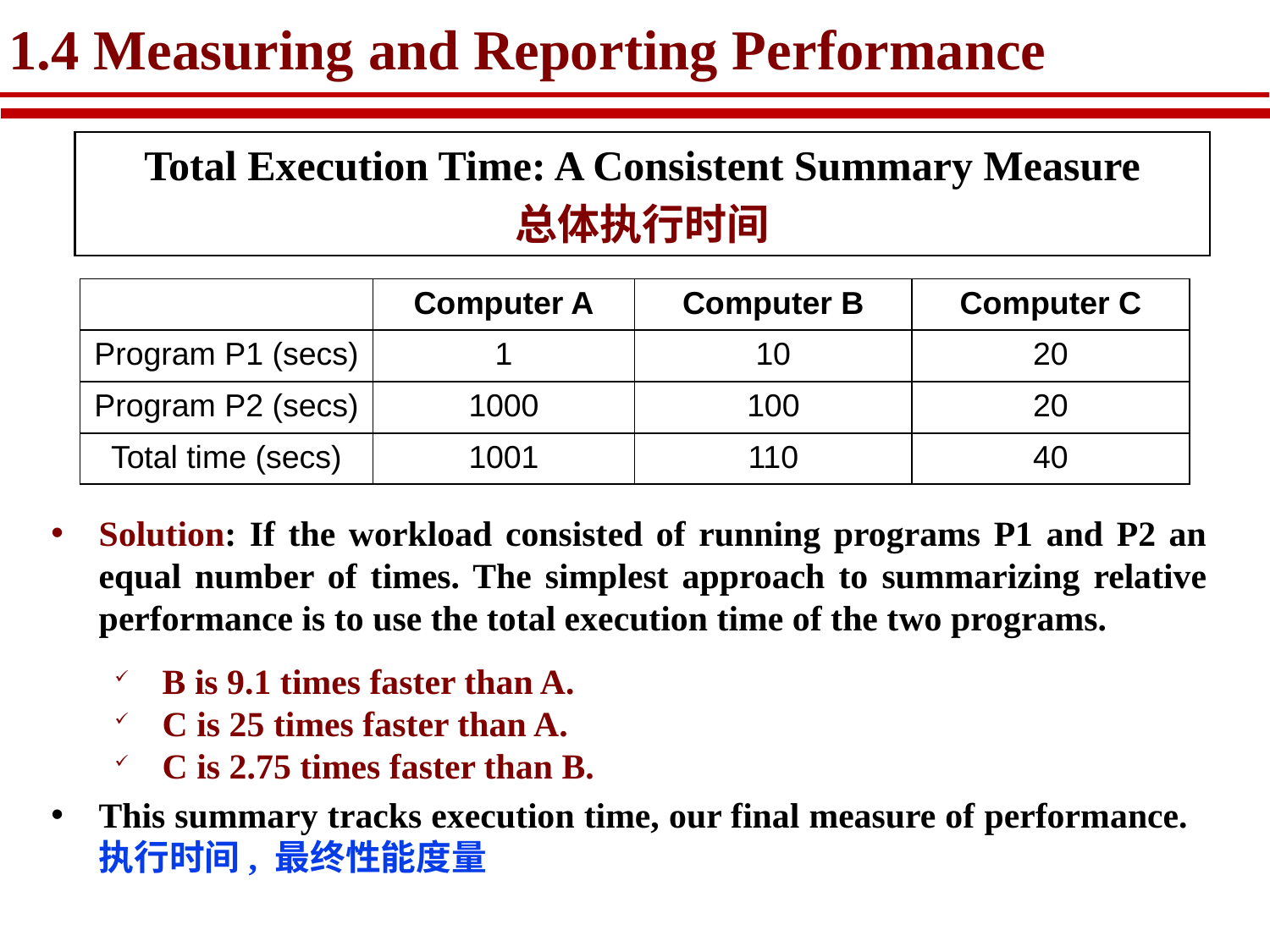

# 1.4 Measuring and Reporting Performance
Total Execution Time: A Consistent Summary Measure
总体执行时间
|  | Computer A | Computer B | Computer C |
| --- | --- | --- | --- |
| Program P1 (secs) | 1 | 10 | 20 |
| Program P2 (secs) | 1000 | 100 | 20 |
| Total time (secs) | 1001 | 110 | 40 |
Solution: If the workload consisted of running programs P1 and P2 an equal number of times. The simplest approach to summarizing relative performance is to use the total execution time of the two programs.
B is 9.1 times faster than A.
C is 25 times faster than A.
C is 2.75 times faster than B.
This summary tracks execution time, our final measure of performance.   执行时间, 最终性能度量